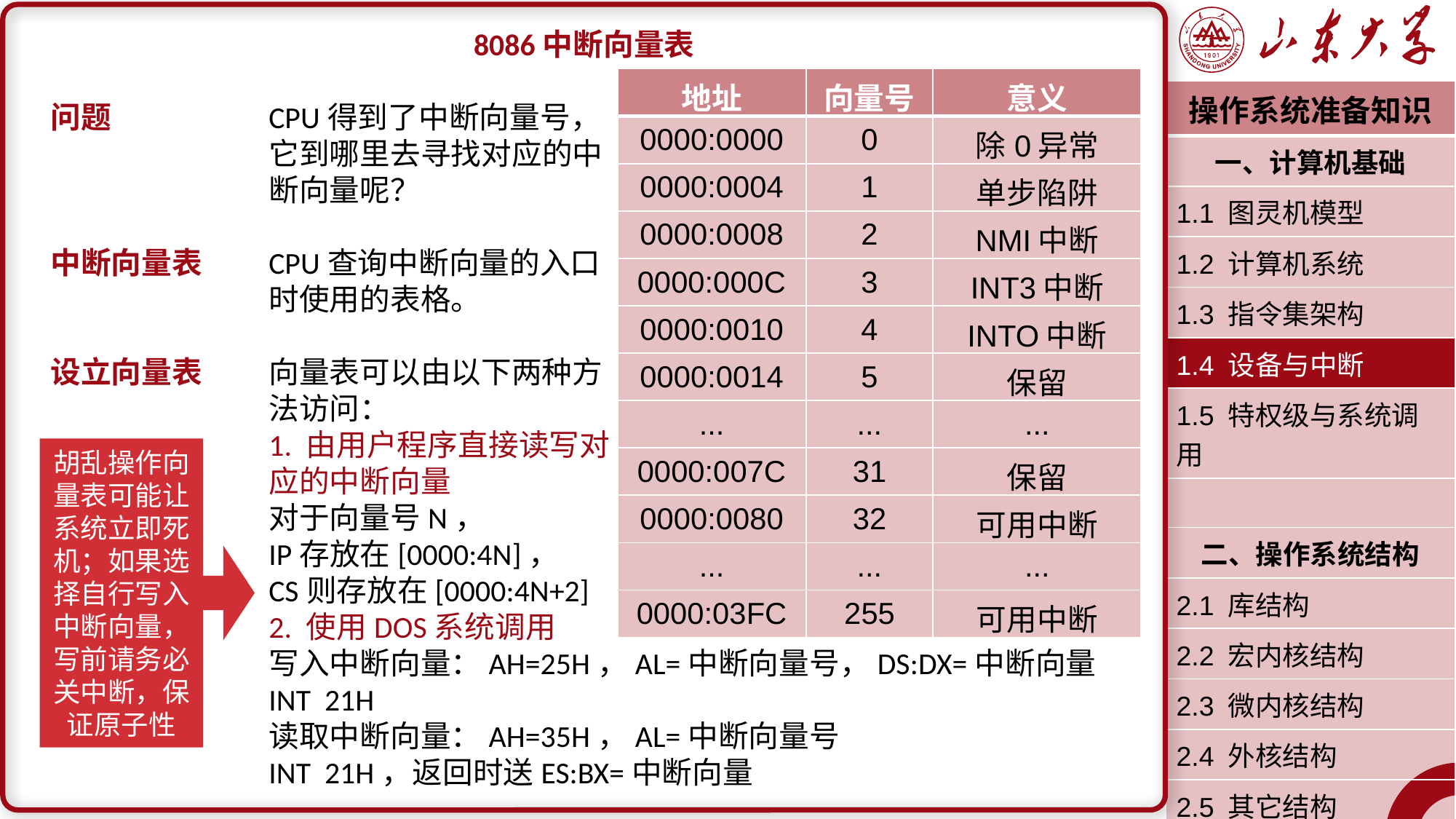

8086中断向量表

问题		CPU得到了中断向量号，
		它到哪里去寻找对应的中
		断向量呢？

中断向量表	CPU查询中断向量的入口
		时使用的表格。

设立向量表	向量表可以由以下两种方
		法访问：
		1. 由用户程序直接读写对
		应的中断向量
		对于向量号N，
		IP存放在[0000:4N]，
		CS则存放在[0000:4N+2]
		2. 使用DOS系统调用
		写入中断向量：AH=25H，AL=中断向量号，DS:DX=中断向量
		INT  21H
		读取中断向量：AH=35H，AL=中断向量号
		INT  21H，返回时送ES:BX=中断向量
| 地址 | 向量号 | 意义 |
| --- | --- | --- |
| 0000:0000 | 0 | 除0异常 |
| 0000:0004 | 1 | 单步陷阱 |
| 0000:0008 | 2 | NMI中断 |
| 0000:000C | 3 | INT3中断 |
| 0000:0010 | 4 | INTO中断 |
| 0000:0014 | 5 | 保留 |
| ... | ... | ... |
| 0000:007C | 31 | 保留 |
| 0000:0080 | 32 | 可用中断 |
| ... | ... | ... |
| 0000:03FC | 255 | 可用中断 |
| 操作系统准备知识 |
| --- |
| 一、计算机基础 |
| 1.1 图灵机模型 |
| 1.2 计算机系统 |
| 1.3 指令集架构 |
| 1.4 设备与中断 |
| 1.5 特权级与系统调用 |
|  |
| 二、操作系统结构 |
| 2.1 库结构 |
| 2.2 宏内核结构 |
| 2.3 微内核结构 |
| 2.4 外核结构 |
| 2.5 其它结构 |
| 潘润宇 2023.02 |
胡乱操作向量表可能让系统立即死机；如果选择自行写入中断向量，写前请务必关中断，保证原子性